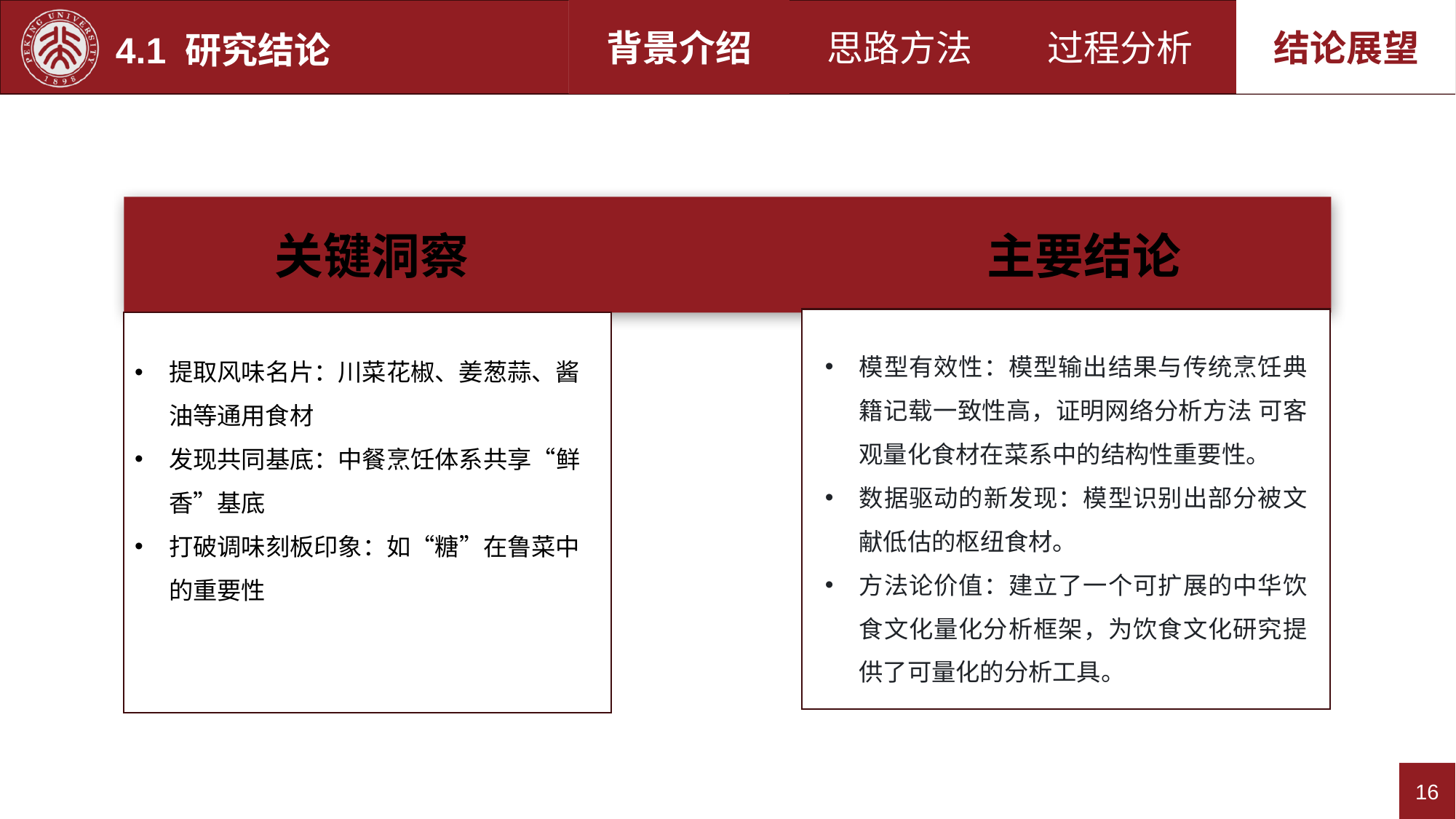

背景意义
过程分析
结论展望
结论展望
思路方法
背景介绍
4.1 研究结论

主要结论
关键洞察

模型有效性：模型输出结果与传统烹饪典籍记载一致性高，证明网络分析方法 可客观量化食材在菜系中的结构性重要性。
数据驱动的新发现：模型识别出部分被文献低估的枢纽食材。
方法论价值：建立了一个可扩展的中华饮食文化量化分析框架，为饮食文化研究提供了可量化的分析工具。

提取风味名片：川菜花椒、姜葱蒜、酱油等通用食材
发现共同基底：中餐烹饪体系共享“鲜香”基底
打破调味刻板印象：如“糖”在鲁菜中的重要性